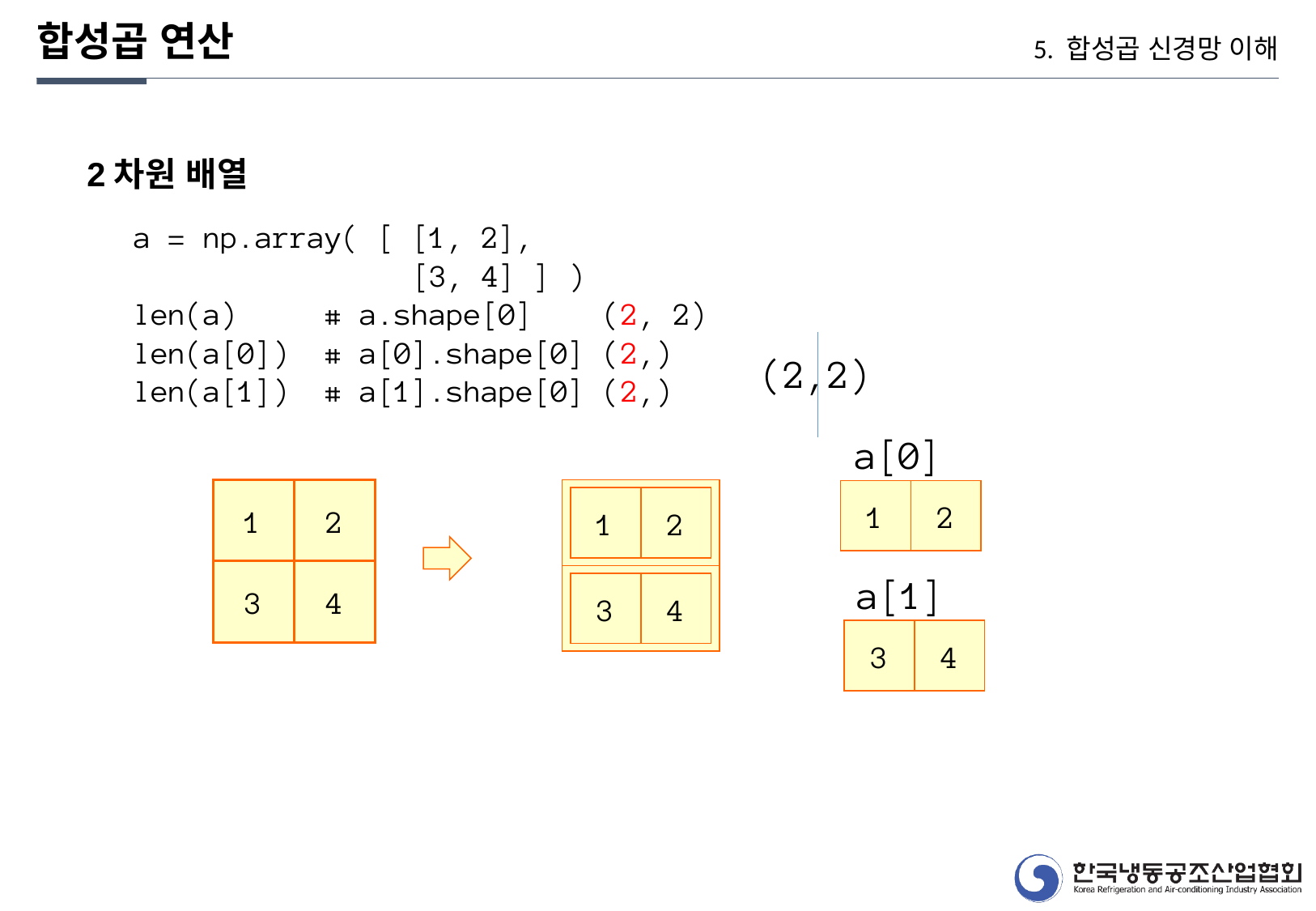

합성곱 연산
5. 합성곱 신경망 이해
2차원 배열
a = np.array( [ [1, 2],
                [3, 4] ] )
len(a)     # a.shape[0]    (2, 2)
len(a[0])  # a[0].shape[0] (2,)
len(a[1])  # a[1].shape[0] (2,)
(2,2)
a[0]

1
2
1
2
1
2

3
4
a[1]

3
4
3
4